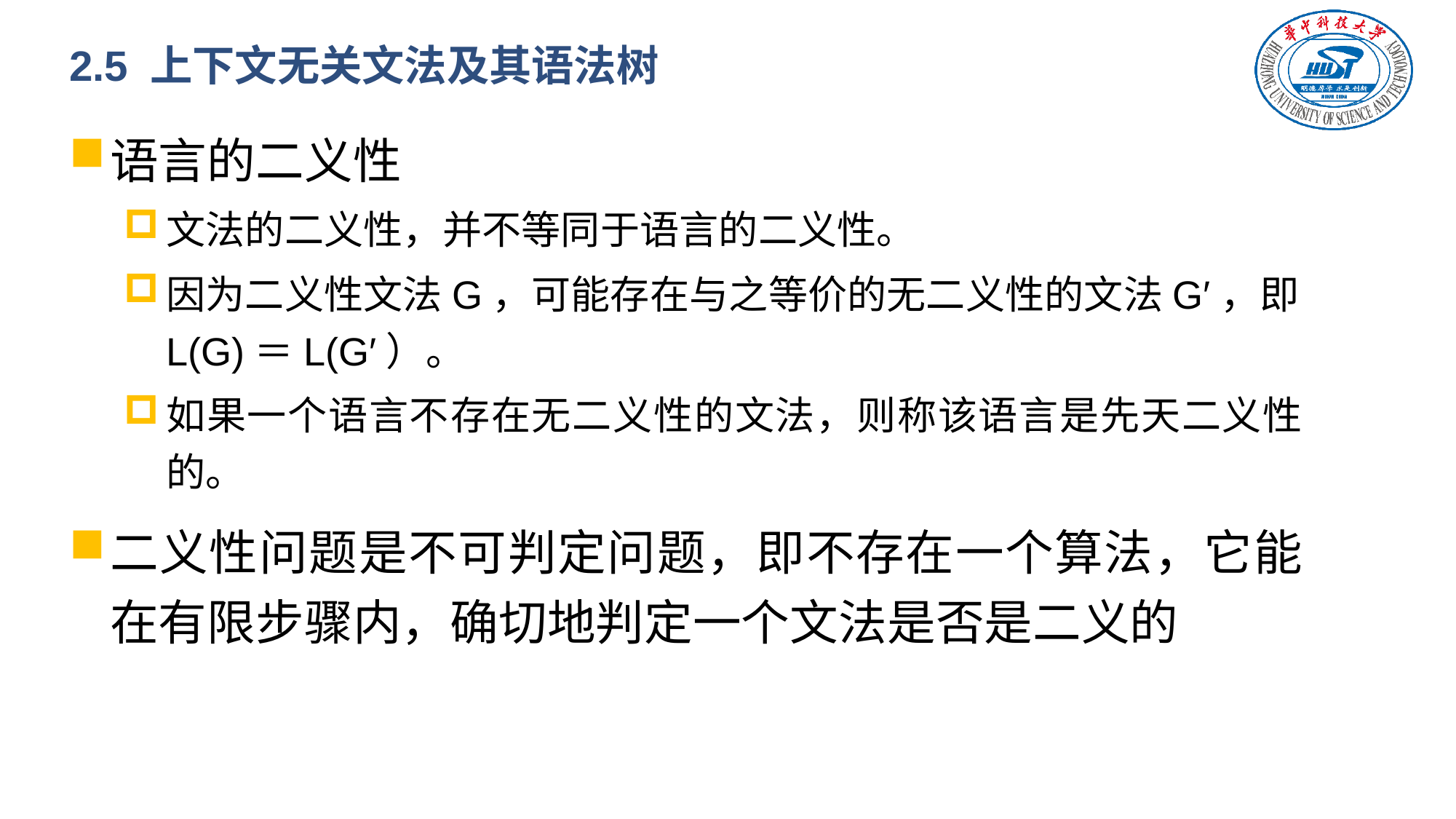

# 2.5 上下文无关文法及其语法树
语言的二义性
文法的二义性，并不等同于语言的二义性。
因为二义性文法G，可能存在与之等价的无二义性的文法G′，即L(G)＝L(G′）。
如果一个语言不存在无二义性的文法，则称该语言是先天二义性的。
二义性问题是不可判定问题，即不存在一个算法，它能在有限步骤内，确切地判定一个文法是否是二义的

53